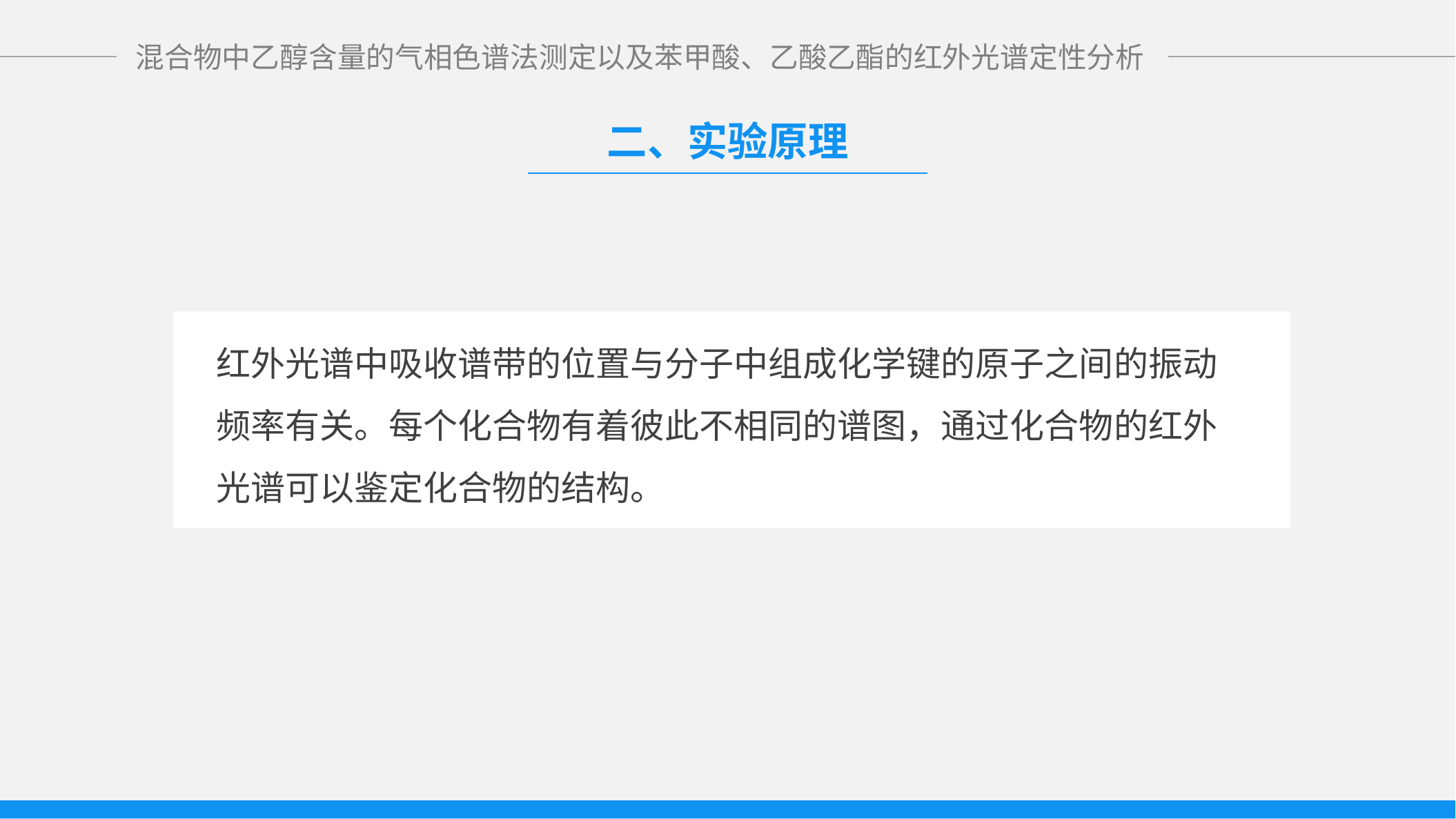

二、实验原理

红外光谱中吸收谱带的位置与分子中组成化学键的原子之间的振动频率有关。每个化合物有着彼此不相同的谱图，通过化合物的红外光谱可以鉴定化合物的结构。